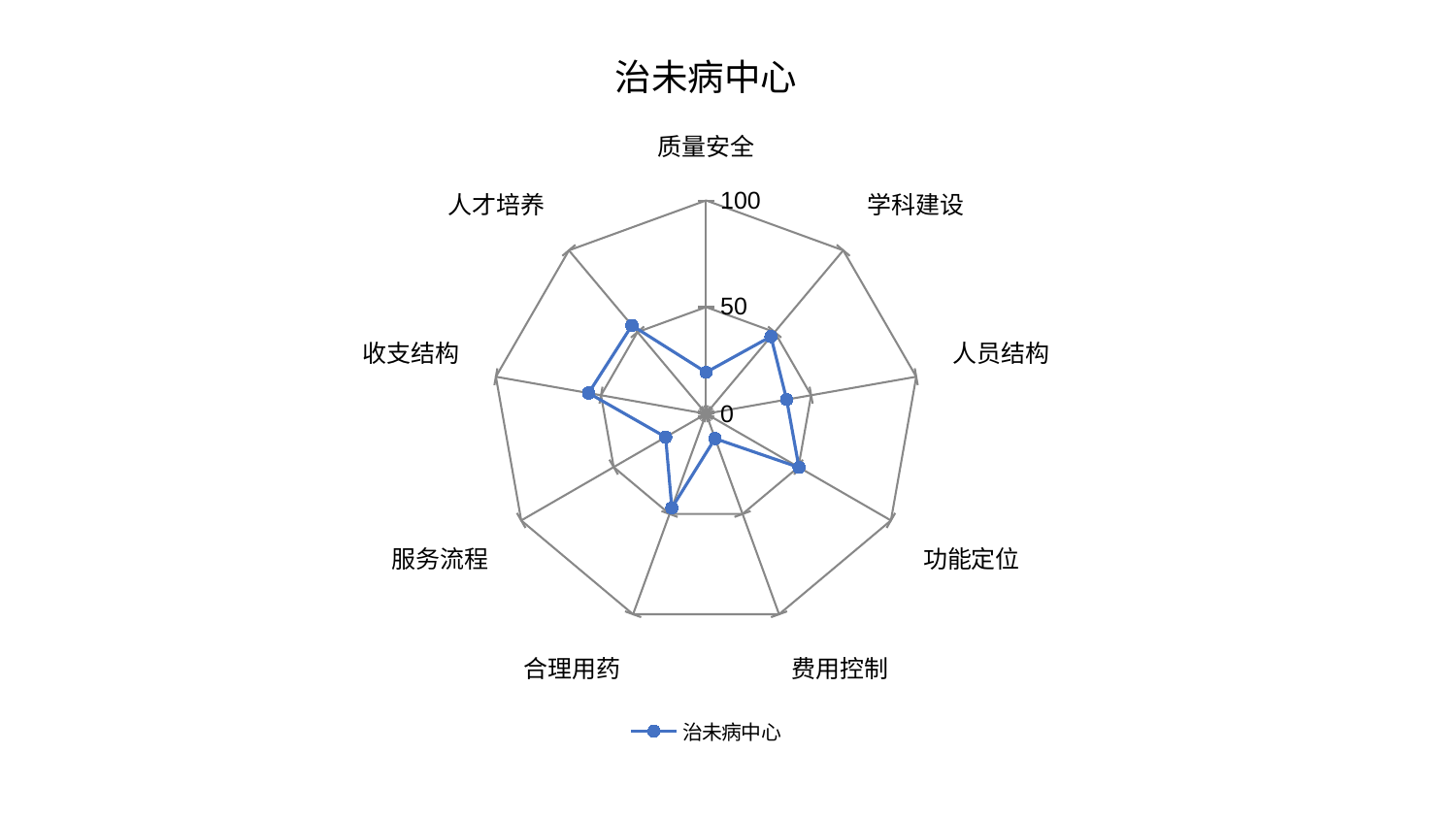

### Chart: 治未病中心

| Category | 治未病中心 |
|---|---|
| 质量安全 | 19.440408201944745 |
| 学科建设 | 47.29026090968744 |
| 人员结构 | 38.35021134095635 |
| 功能定位 | 50.270564620785976 |
| 费用控制 | 12.36677532898936 |
| 合理用药 | 46.96666655954623 |
| 服务流程 | 21.882103935751992 |
| 收支结构 | 55.897779422189586 |
| 人才培养 | 54.072924621009946 |
151